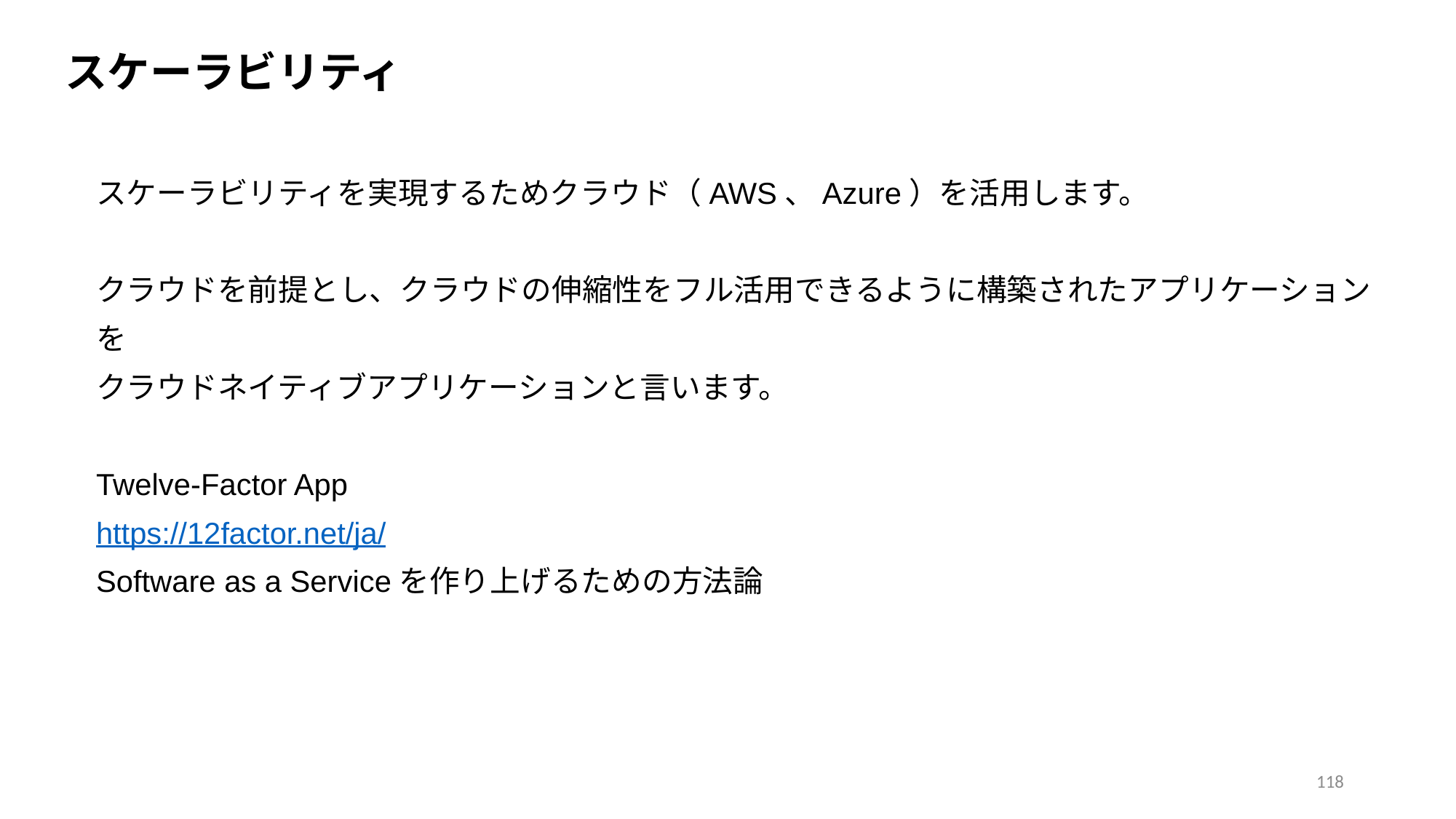

スケーラビリティ
スケーラビリティを実現するためクラウド（AWS、Azure）を活用します。

クラウドを前提とし、クラウドの伸縮性をフル活用できるように構築されたアプリケーションを
クラウドネイティブアプリケーションと言います。

Twelve-Factor App
https://12factor.net/ja/
Software as a Serviceを作り上げるための方法論
118